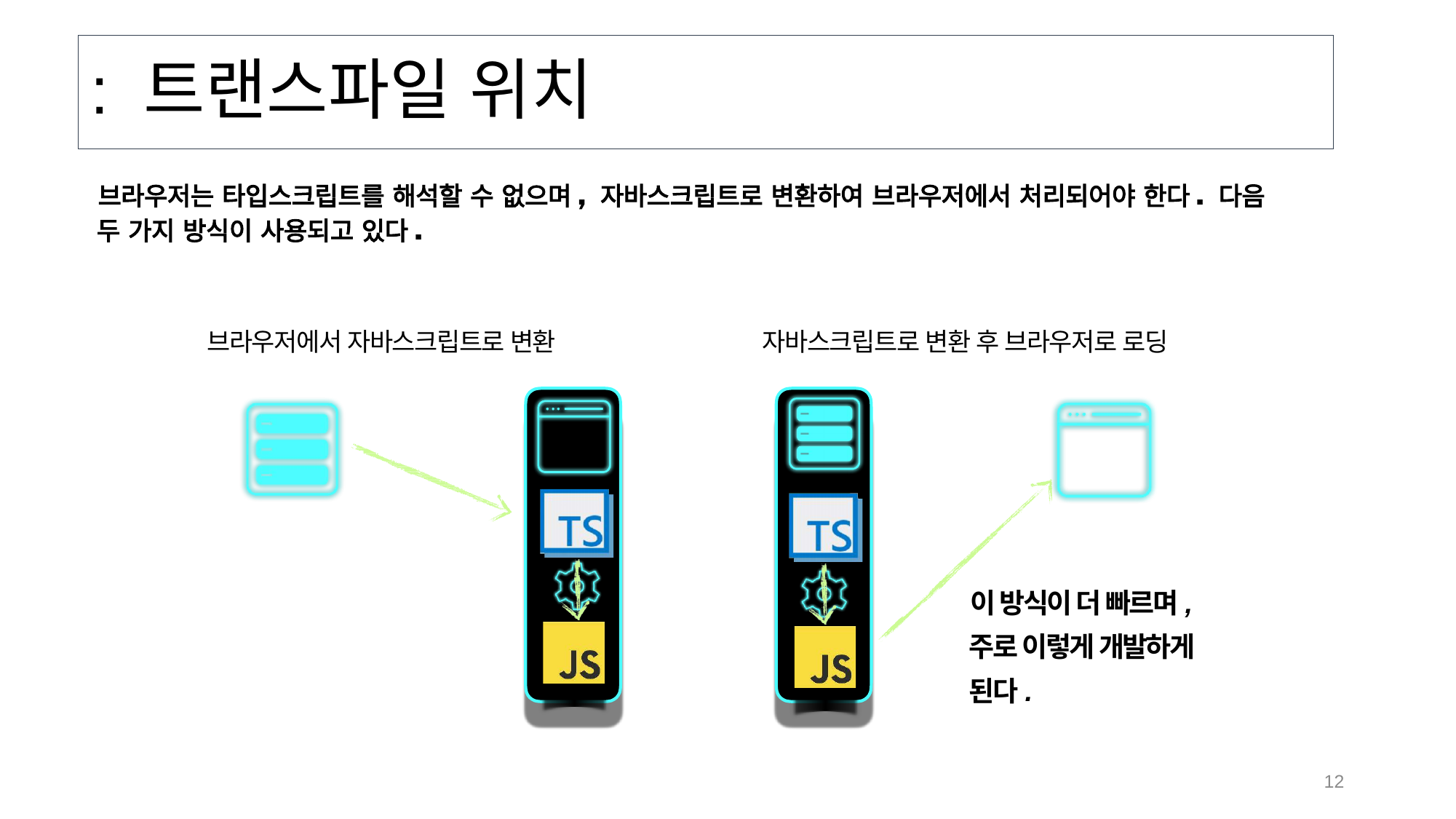

# : 트랜스파일 위치
브라우저는 타입스크립트를 해석할 수 없으며, 자바스크립트로 변환하여 브라우저에서 처리되어야 한다. 다음 두 가지 방식이 사용되고 있다.
브라우저에서 자바스크립트로 변환
자바스크립트로 변환 후 브라우저로 로딩

이 방식이 더 빠르며, 주로 이렇게 개발하게 된다.

12